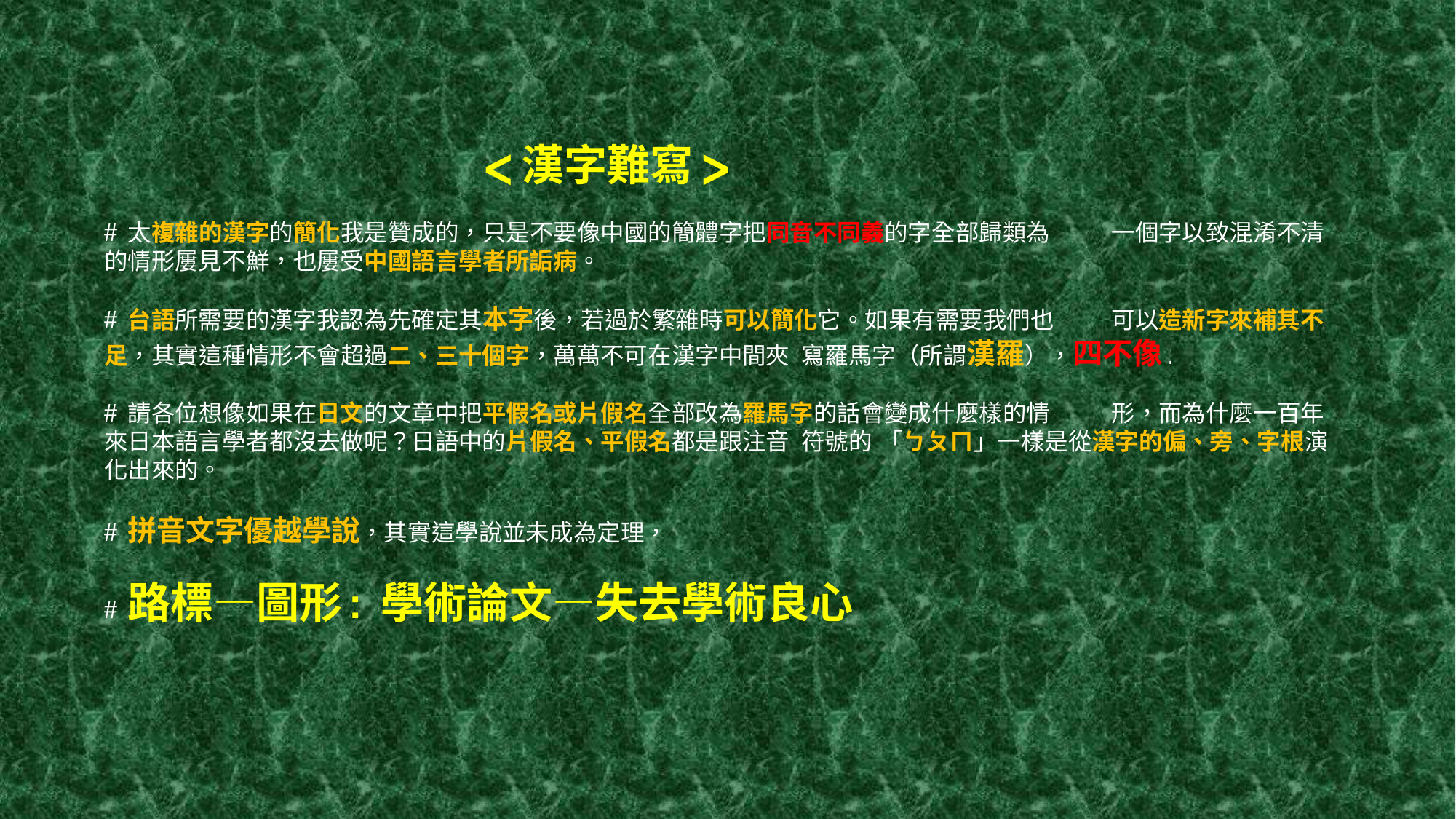

# <漢字難寫> # 太複雜的漢字的簡化我是贊成的，只是不要像中國的簡體字把同音不同義的字全部歸類為 	一個字以致混淆不清的情形屢見不鮮，也屢受中國語言學者所詬病。 # 台語所需要的漢字我認為先確定其本字後，若過於繁雜時可以簡化它。如果有需要我們也 	可以造新字來補其不足，其實這種情形不會超過二、三十個字，萬萬不可在漢字中間夾	寫羅馬字（所謂漢羅），四不像. # 請各位想像如果在日文的文章中把平假名或片假名全部改為羅馬字的話會變成什麼樣的情	形，而為什麼一百年來日本語言學者都沒去做呢？日語中的片假名、平假名都是跟注音	符號的	「ㄅㄆㄇ」一樣是從漢字的偏、旁、字根演化出來的。 # 拼音文字優越學說，其實這學說並未成為定理， # 路標—圖形: 學術論文—失去學術良心